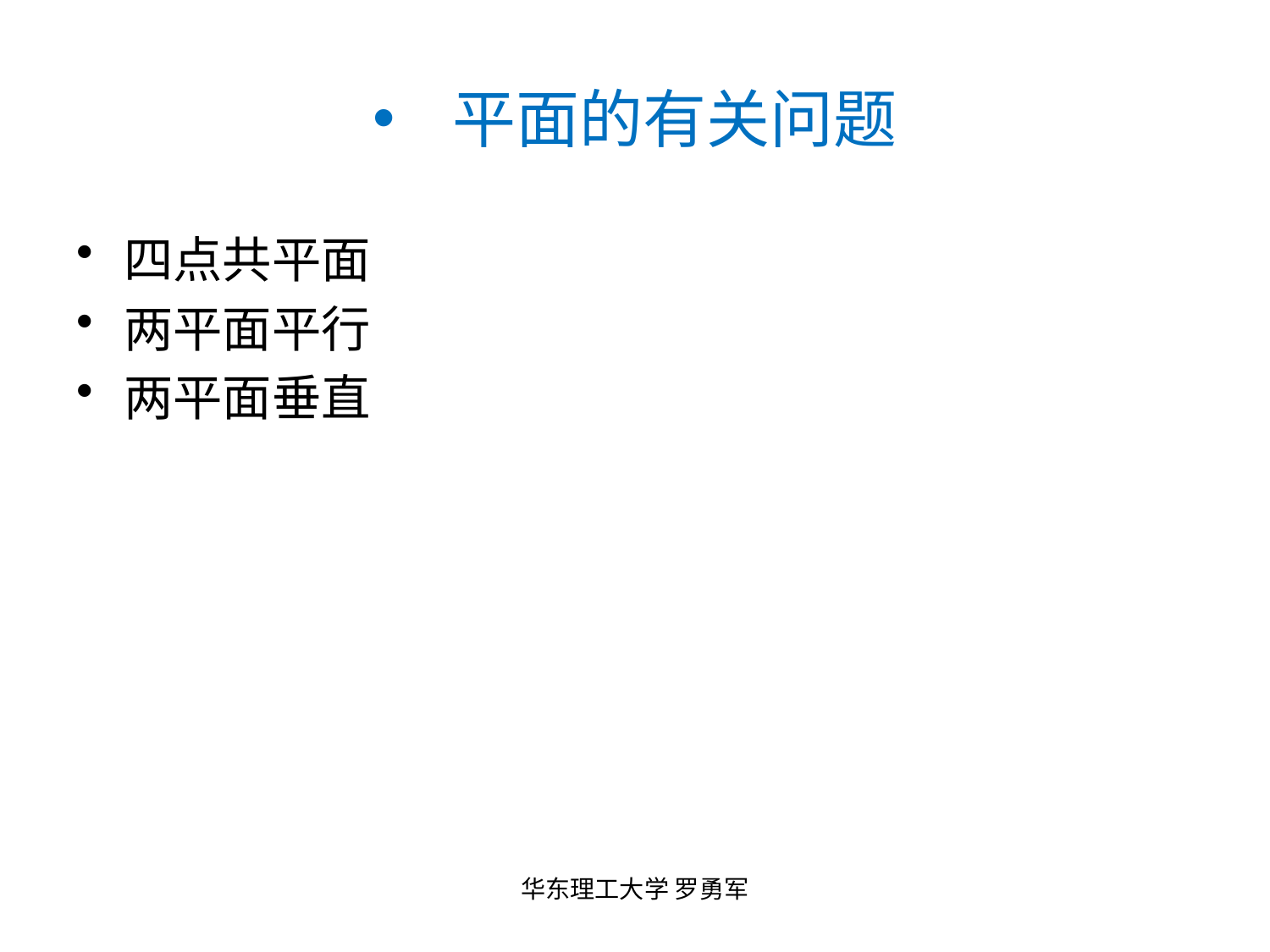

# 平面的有关问题
四点共平面
两平面平行
两平面垂直

华东理工大学 罗勇军